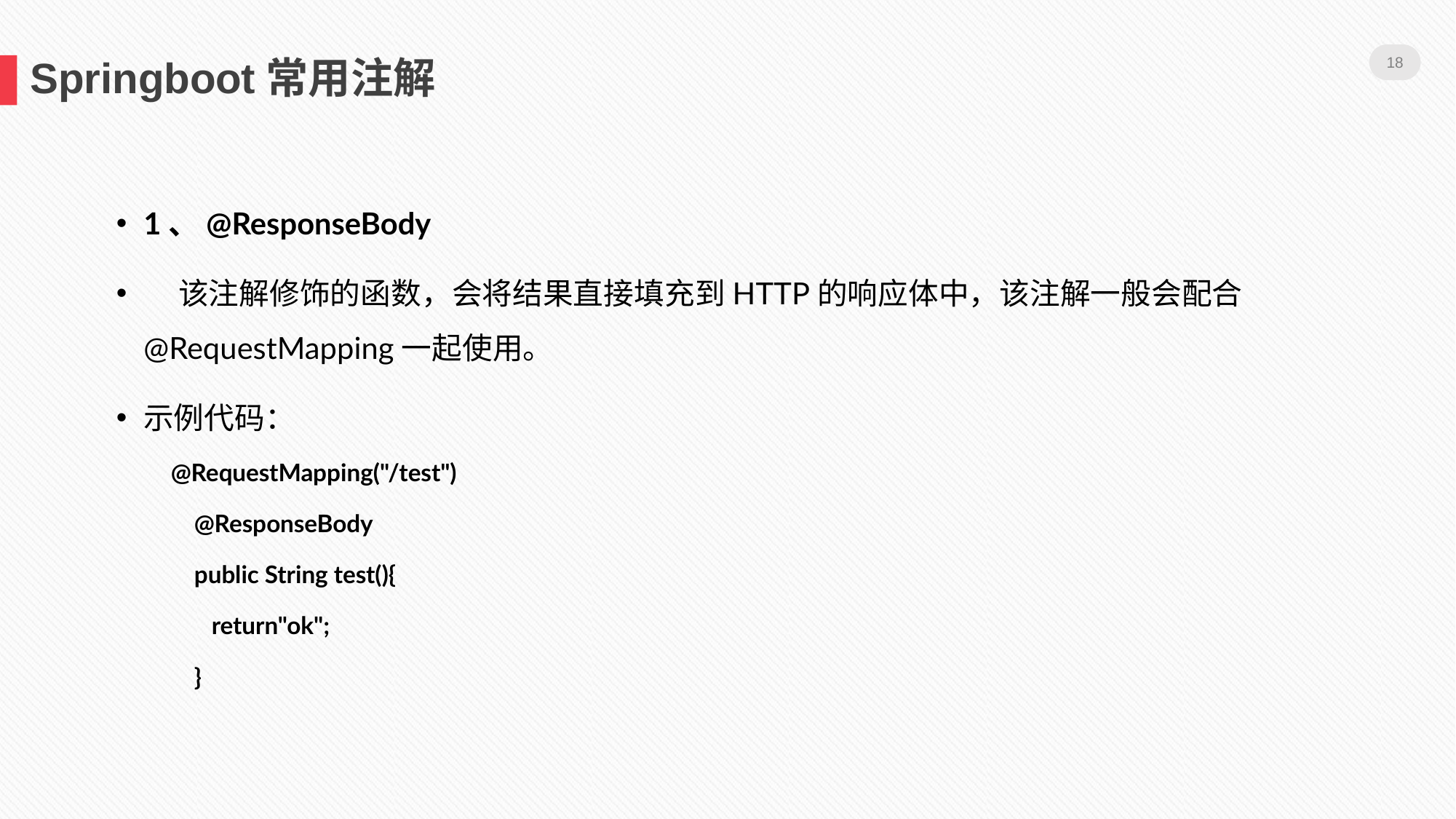

18
Springboot常用注解
1、@ResponseBody
    该注解修饰的函数，会将结果直接填充到HTTP的响应体中，该注解一般会配合@RequestMapping一起使用。
示例代码：
@RequestMapping("/test")
    @ResponseBody
    public String test(){
       return"ok";
    }